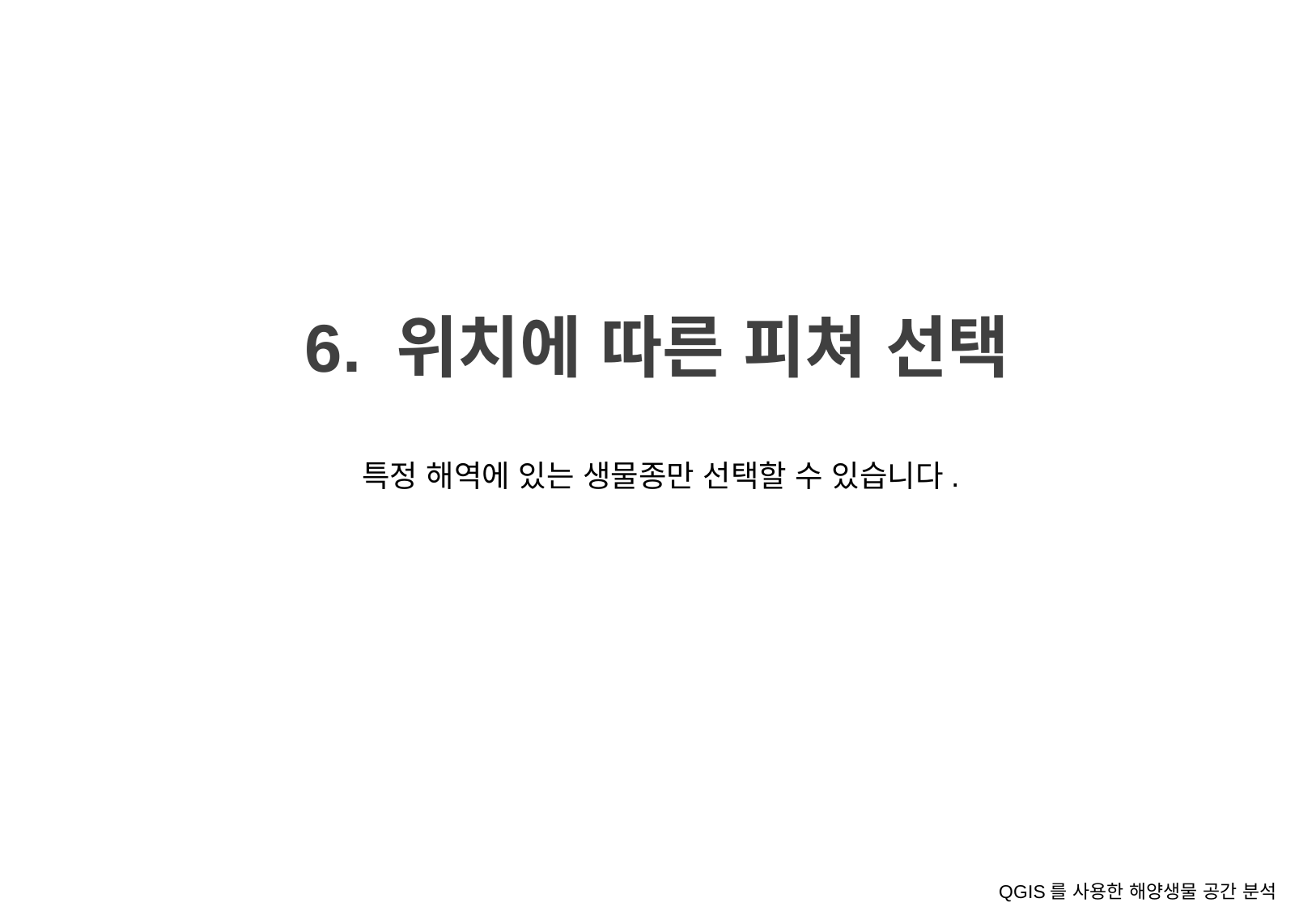

6. 위치에 따른 피쳐 선택
특정 해역에 있는 생물종만 선택할 수 있습니다.